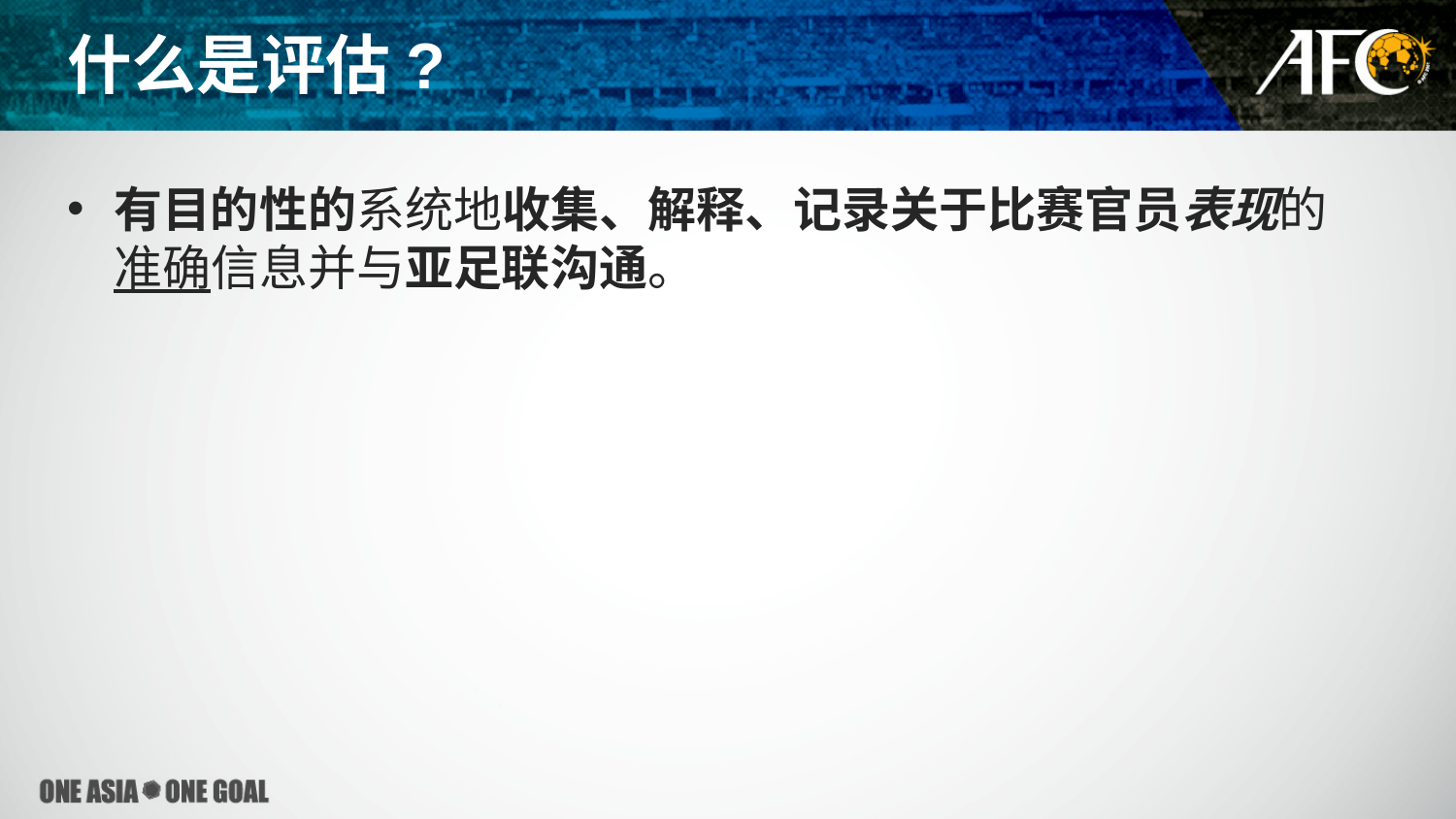

什么是评估?
有目的性的系统地收集、解释、记录关于比赛官员表现的准确信息并与亚足联沟通。